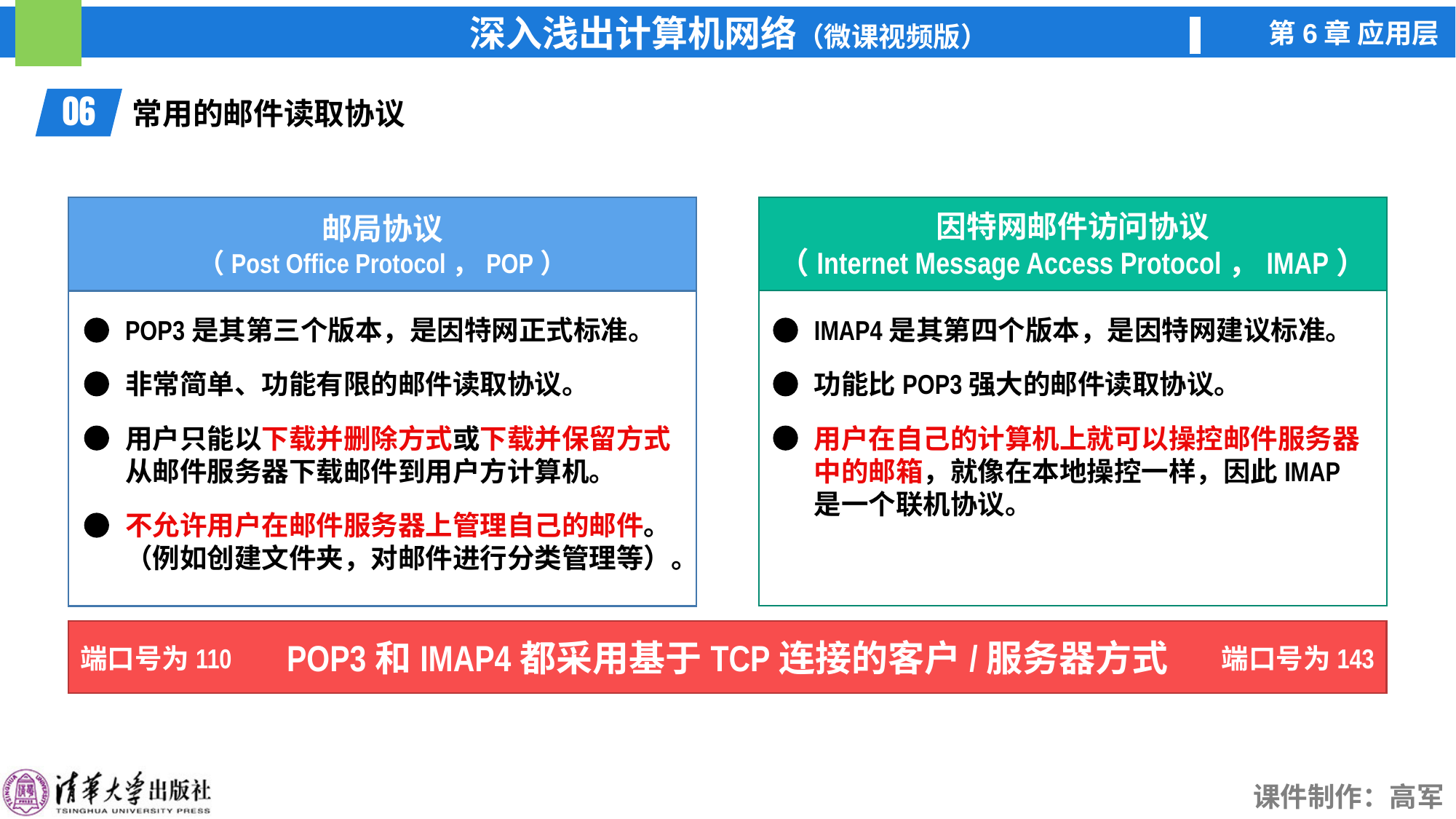

06
常用的邮件读取协议
邮局协议
（Post Office Protocol，POP）
因特网邮件访问协议
（Internet Message Access Protocol，IMAP）

IMAP4是其第四个版本，是因特网建议标准。

功能比POP3强大的邮件读取协议。

用户在自己的计算机上就可以操控邮件服务器中的邮箱，就像在本地操控一样，因此IMAP是一个联机协议。

POP3是其第三个版本，是因特网正式标准。

非常简单、功能有限的邮件读取协议。

用户只能以下载并删除方式或下载并保留方式从邮件服务器下载邮件到用户方计算机。

不允许用户在邮件服务器上管理自己的邮件。（例如创建文件夹，对邮件进行分类管理等）。

POP3和IMAP4都采用基于TCP连接的客户/服务器方式
端口号为110
端口号为143